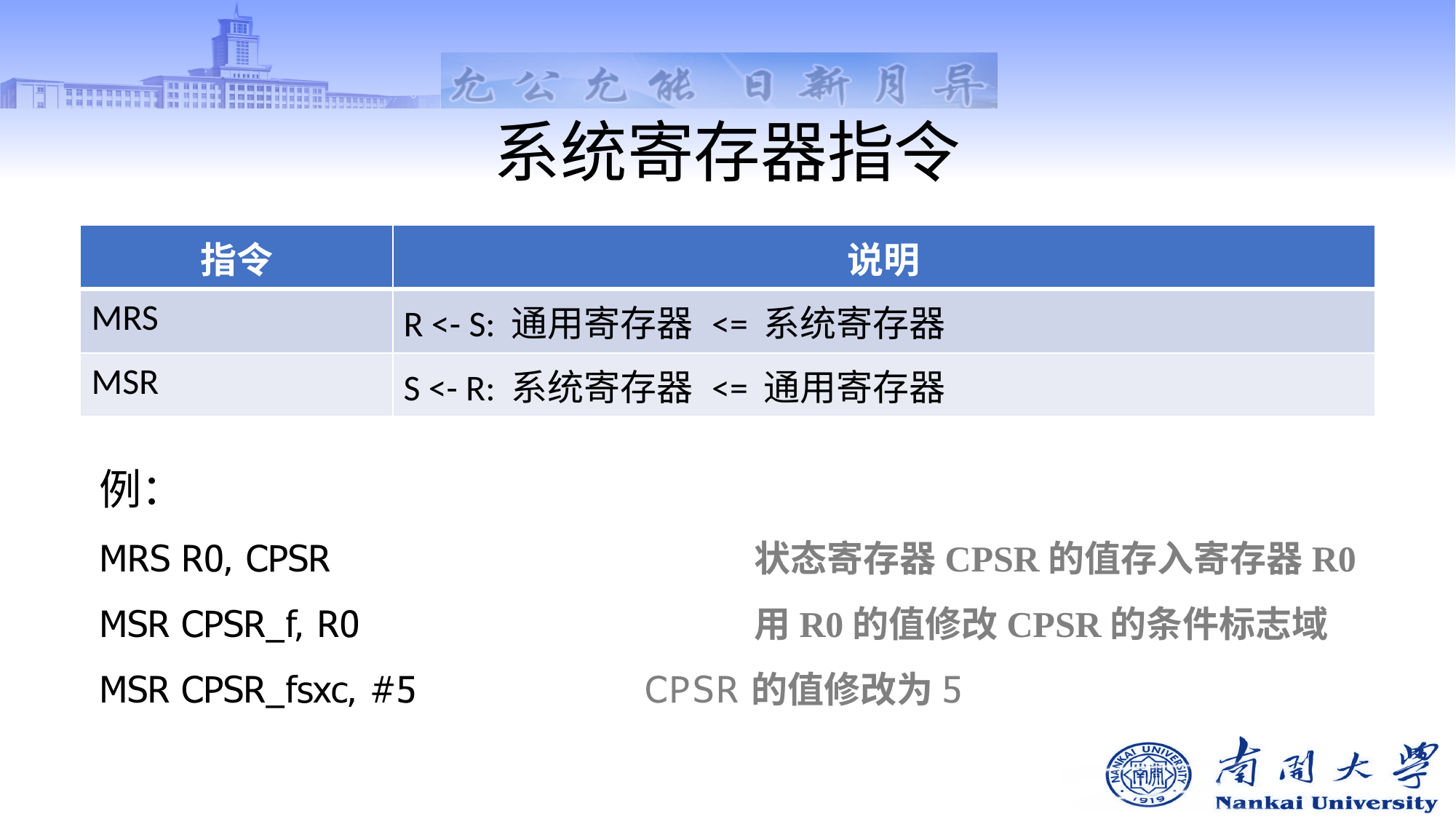

# 系统寄存器指令
| 指令 | 说明 |
| --- | --- |
| MRS | R <- S: 通用寄存器 <= 系统寄存器 |
| MSR | S <- R: 系统寄存器 <= 通用寄存器 |
例：
MRS R0, CPSR			 	状态寄存器CPSR的值存入寄存器R0
MSR CPSR_f, R0				用R0的值修改CPSR的条件标志域
MSR CPSR_fsxc, #5			CPSR的值修改为5